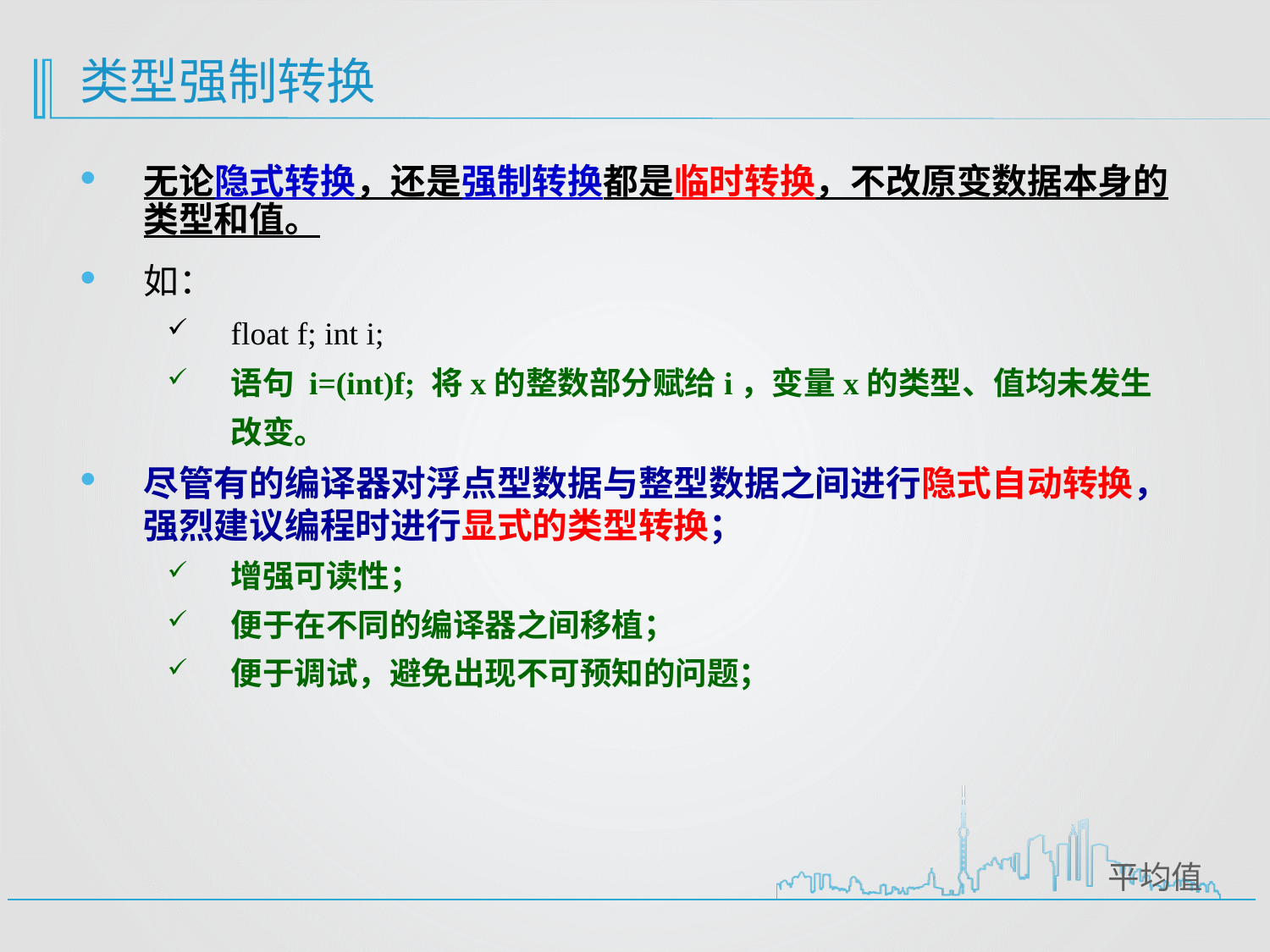

# 类型强制转换
无论隐式转换，还是强制转换都是临时转换，不改原变数据本身的类型和值。
如：
float f; int i;
语句 i=(int)f; 将x的整数部分赋给i，变量x的类型、值均未发生改变。
尽管有的编译器对浮点型数据与整型数据之间进行隐式自动转换，强烈建议编程时进行显式的类型转换；
增强可读性；
便于在不同的编译器之间移植；
便于调试，避免出现不可预知的问题；

平均值